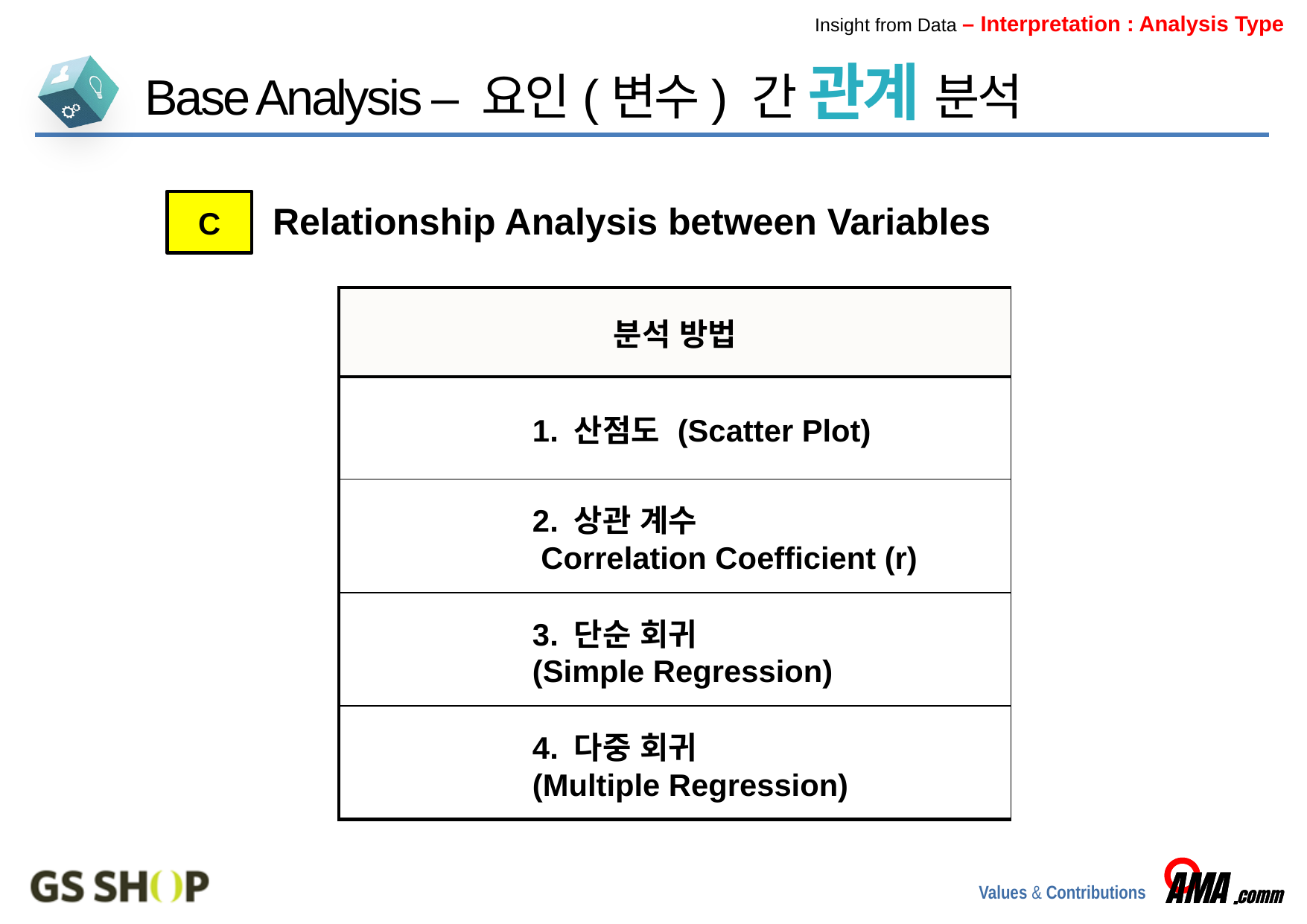

Insight from Data – Interpretation : Analysis Type
Base Analysis – 요인(변수) 간 관계 분석
C
Relationship Analysis between Variables
| 분석 방법 |
| --- |
| 1. 산점도 (Scatter Plot) |
| 2. 상관 계수 Correlation Coefficient (r) |
| 3. 단순 회귀 (Simple Regression) |
| 4. 다중 회귀 (Multiple Regression) |